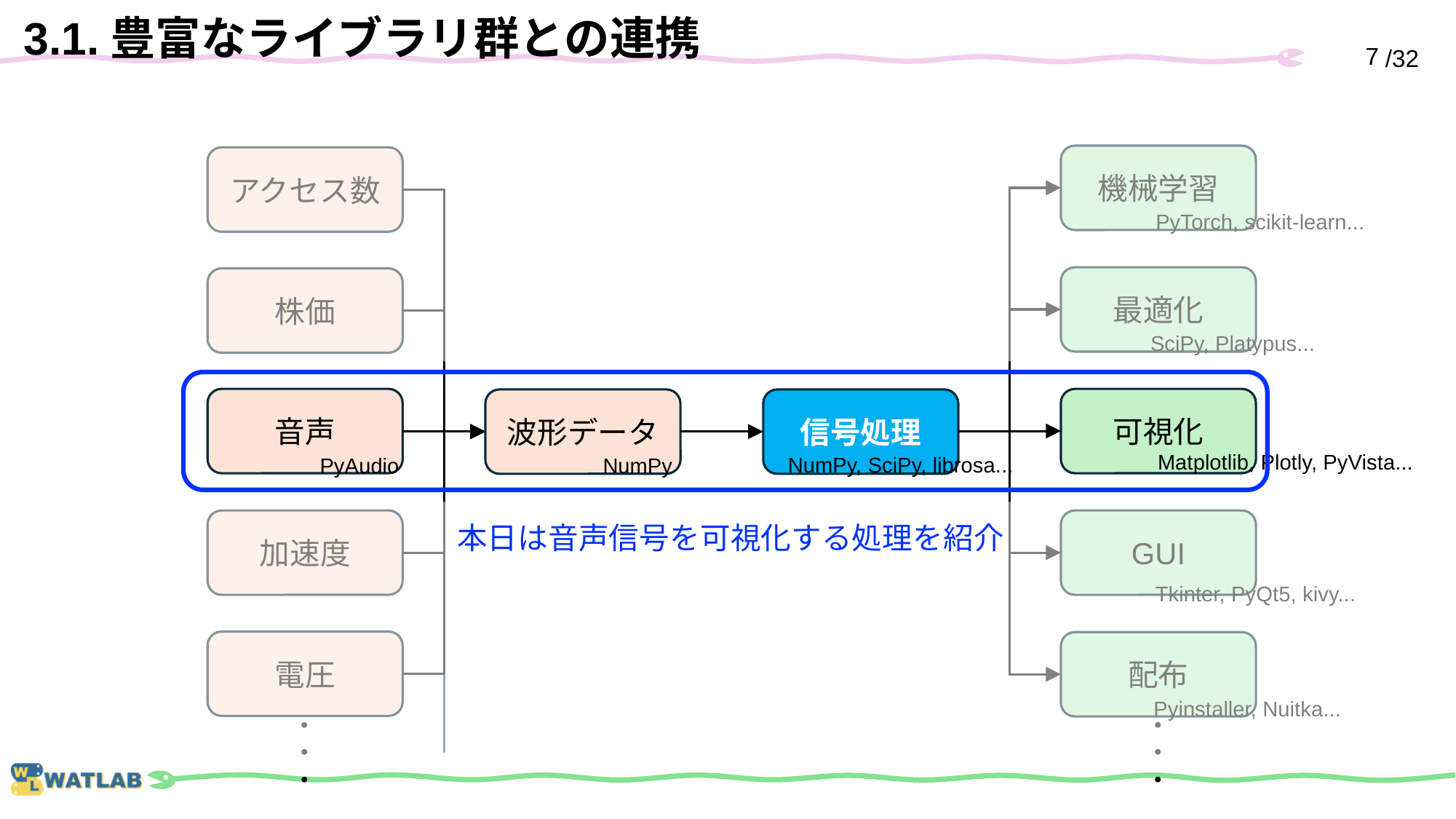

3.1.豊富なライブラリ群との連携
7

機械学習
アクセス数
PyTorch, scikit-learn...
最適化
株価
SciPy, Platypus...

音声
可視化
波形データ
信号処理
Matplotlib, Plotly, PyVista...
NumPy, SciPy, librosa...
NumPy
PyAudio

加速度
GUI
本日は音声信号を可視化する処理を紹介
Tkinter, PyQt5, kivy...
電圧
配布
Pyinstaller, Nuitka...
・・・
・・・